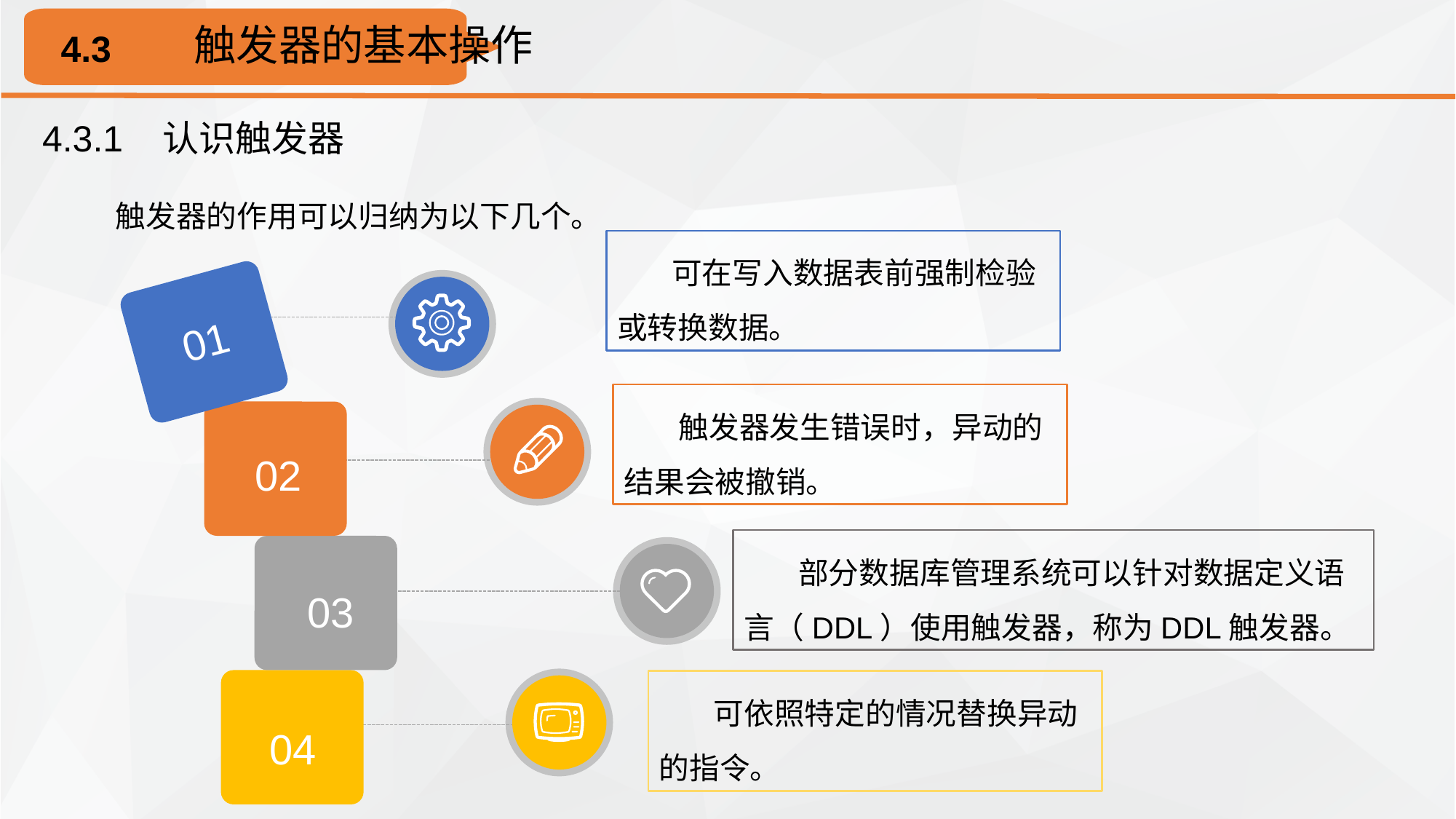

触发器的基本操作
4.3
4.3.1   认识触发器
触发器的作用可以归纳为以下几个。
可在写入数据表前强制检验或转换数据。

01

触发器发生错误时，异动的结果会被撤销。

02

部分数据库管理系统可以针对数据定义语言（DDL）使用触发器，称为DDL触发器。

03

04
可依照特定的情况替换异动的指令。